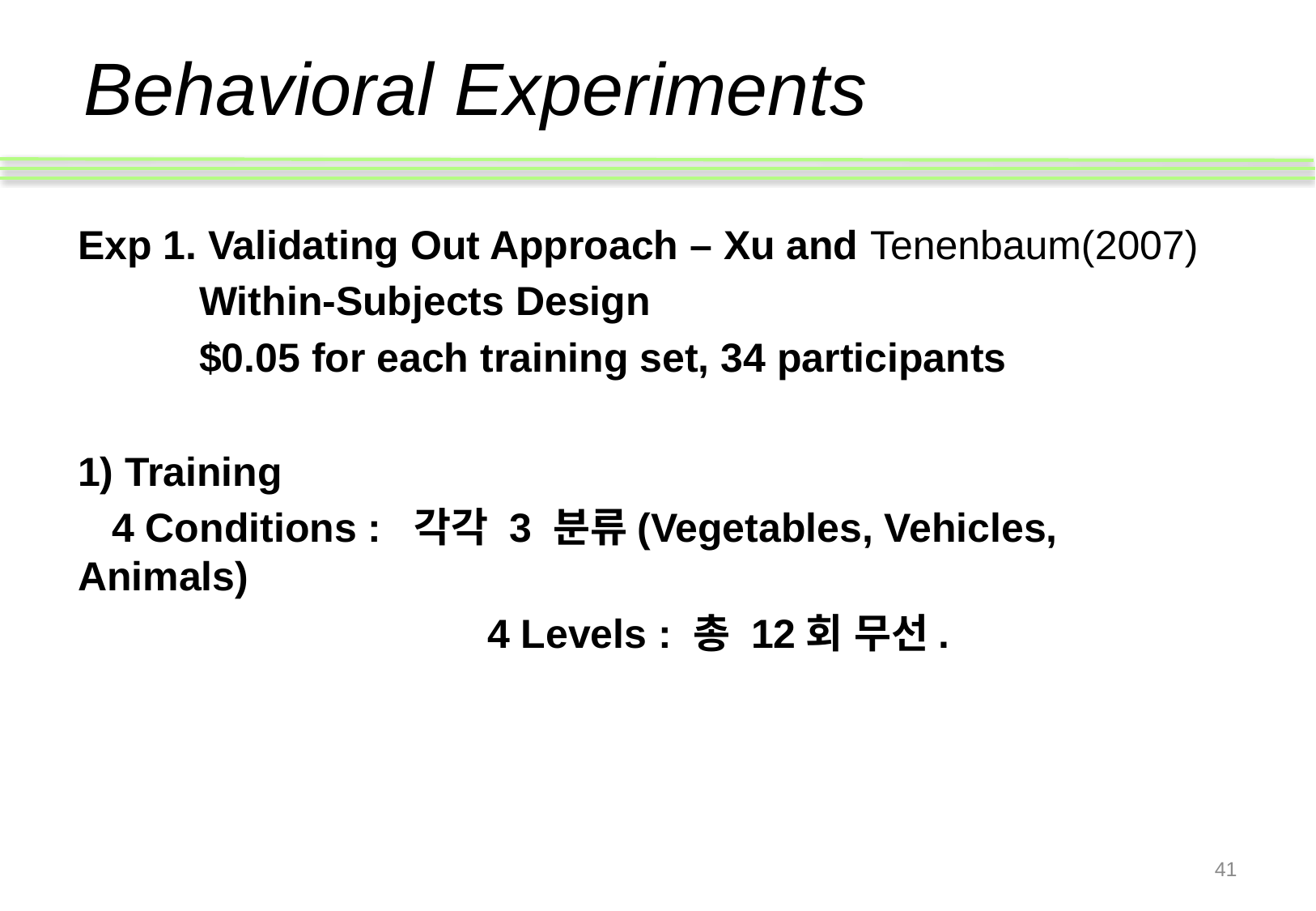

# Behavioral Experiments
Exp 1. Validating Out Approach – Xu and Tenenbaum(2007)
	Within-Subjects Design
	$0.05 for each training set, 34 participants

1) Training
   4 Conditions :  각각 3 분류(Vegetables, Vehicles, Animals)
			    4 Levels : 총 12회 무선.

41